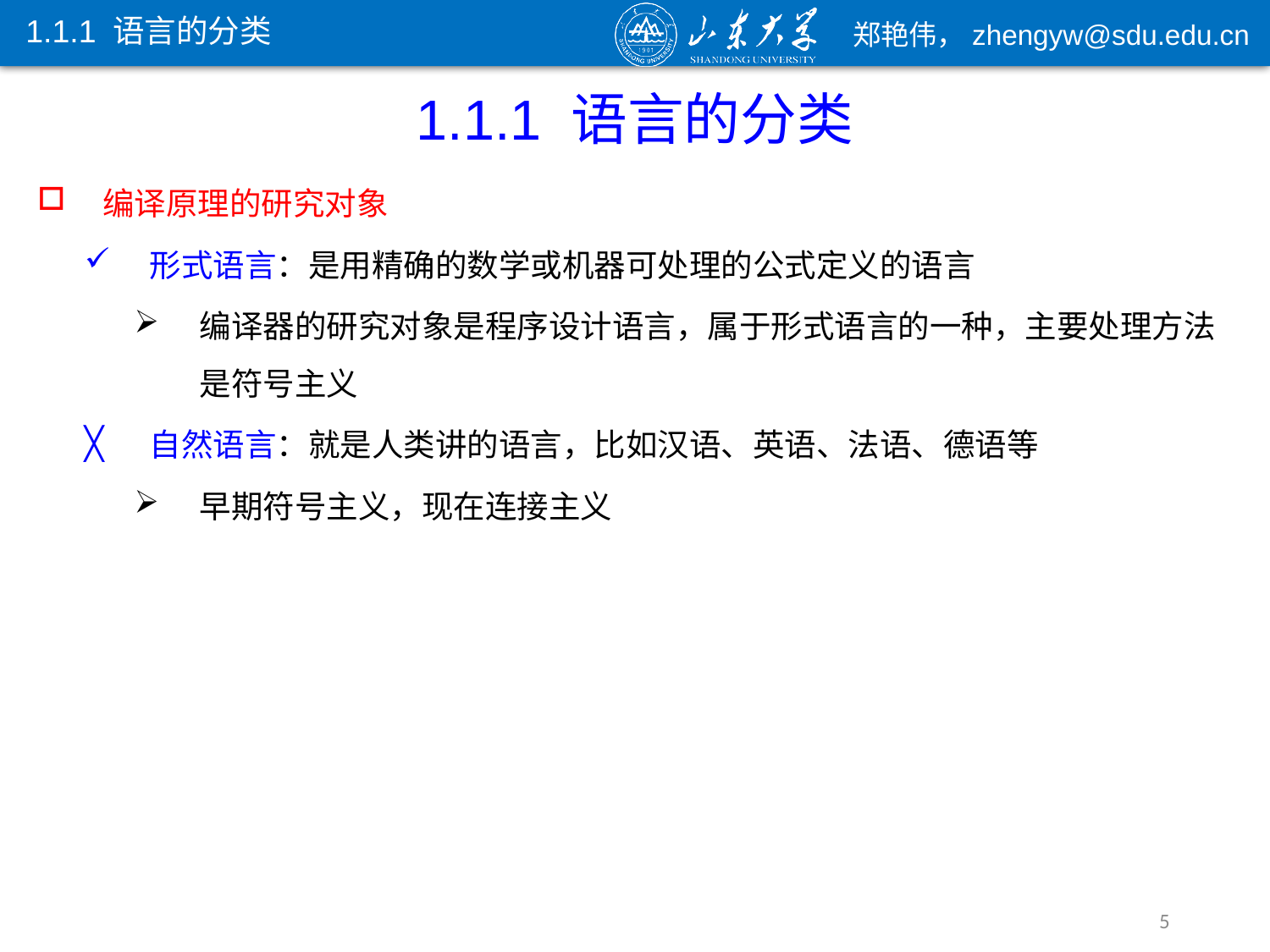

1.1.1 语言的分类
1.1.1 语言的分类
编译原理的研究对象
形式语言：是用精确的数学或机器可处理的公式定义的语言
编译器的研究对象是程序设计语言，属于形式语言的一种，主要处理方法是符号主义
自然语言：就是人类讲的语言，比如汉语、英语、法语、德语等
早期符号主义，现在连接主义
5